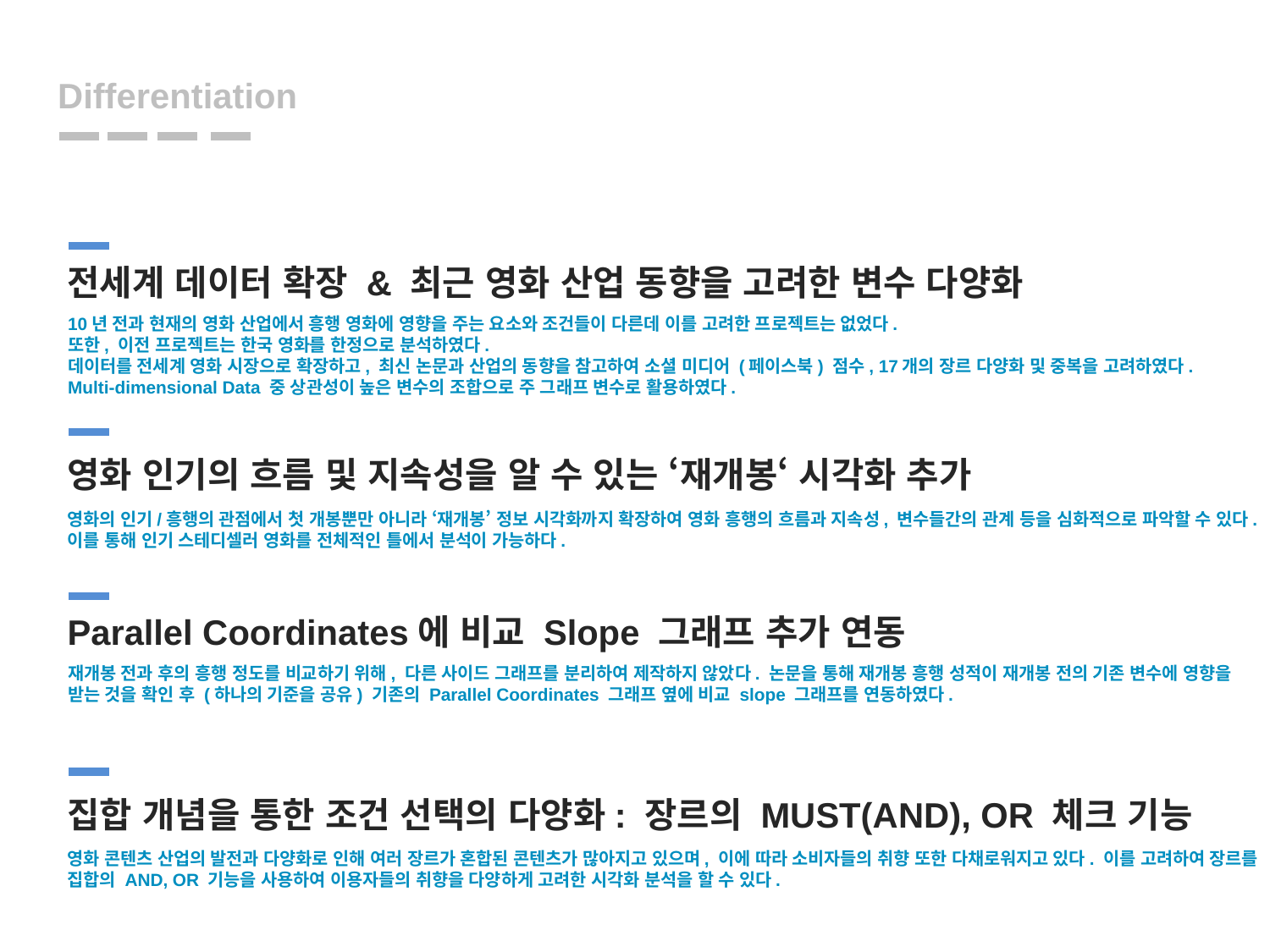

# Differentiation
전세계 데이터 확장 & 최근 영화 산업 동향을 고려한 변수 다양화
10년 전과 현재의 영화 산업에서 흥행 영화에 영향을 주는 요소와 조건들이 다른데 이를 고려한 프로젝트는 없었다.
또한, 이전 프로젝트는 한국 영화를 한정으로 분석하였다.
데이터를 전세계 영화 시장으로 확장하고, 최신 논문과 산업의 동향을 참고하여 소셜 미디어 (페이스북) 점수, 17개의 장르 다양화 및 중복을 고려하였다.
Multi-dimensional Data 중 상관성이 높은 변수의 조합으로 주 그래프 변수로 활용하였다.
영화 인기의 흐름 및 지속성을 알 수 있는 ‘재개봉‘ 시각화 추가
영화의 인기/흥행의 관점에서 첫 개봉뿐만 아니라 ‘재개봉’ 정보 시각화까지 확장하여 영화 흥행의 흐름과 지속성, 변수들간의 관계 등을 심화적으로 파악할 수 있다.
이를 통해 인기 스테디셀러 영화를 전체적인 틀에서 분석이 가능하다.
Parallel Coordinates에 비교 Slope 그래프 추가 연동
재개봉 전과 후의 흥행 정도를 비교하기 위해, 다른 사이드 그래프를 분리하여 제작하지 않았다. 논문을 통해 재개봉 흥행 성적이 재개봉 전의 기존 변수에 영향을 받는 것을 확인 후 (하나의 기준을 공유) 기존의 Parallel Coordinates 그래프 옆에 비교 slope 그래프를 연동하였다.
집합 개념을 통한 조건 선택의 다양화: 장르의 MUST(AND), OR 체크 기능
영화 콘텐츠 산업의 발전과 다양화로 인해 여러 장르가 혼합된 콘텐츠가 많아지고 있으며, 이에 따라 소비자들의 취향 또한 다채로워지고 있다. 이를 고려하여 장르를 집합의 AND, OR 기능을 사용하여 이용자들의 취향을 다양하게 고려한 시각화 분석을 할 수 있다.